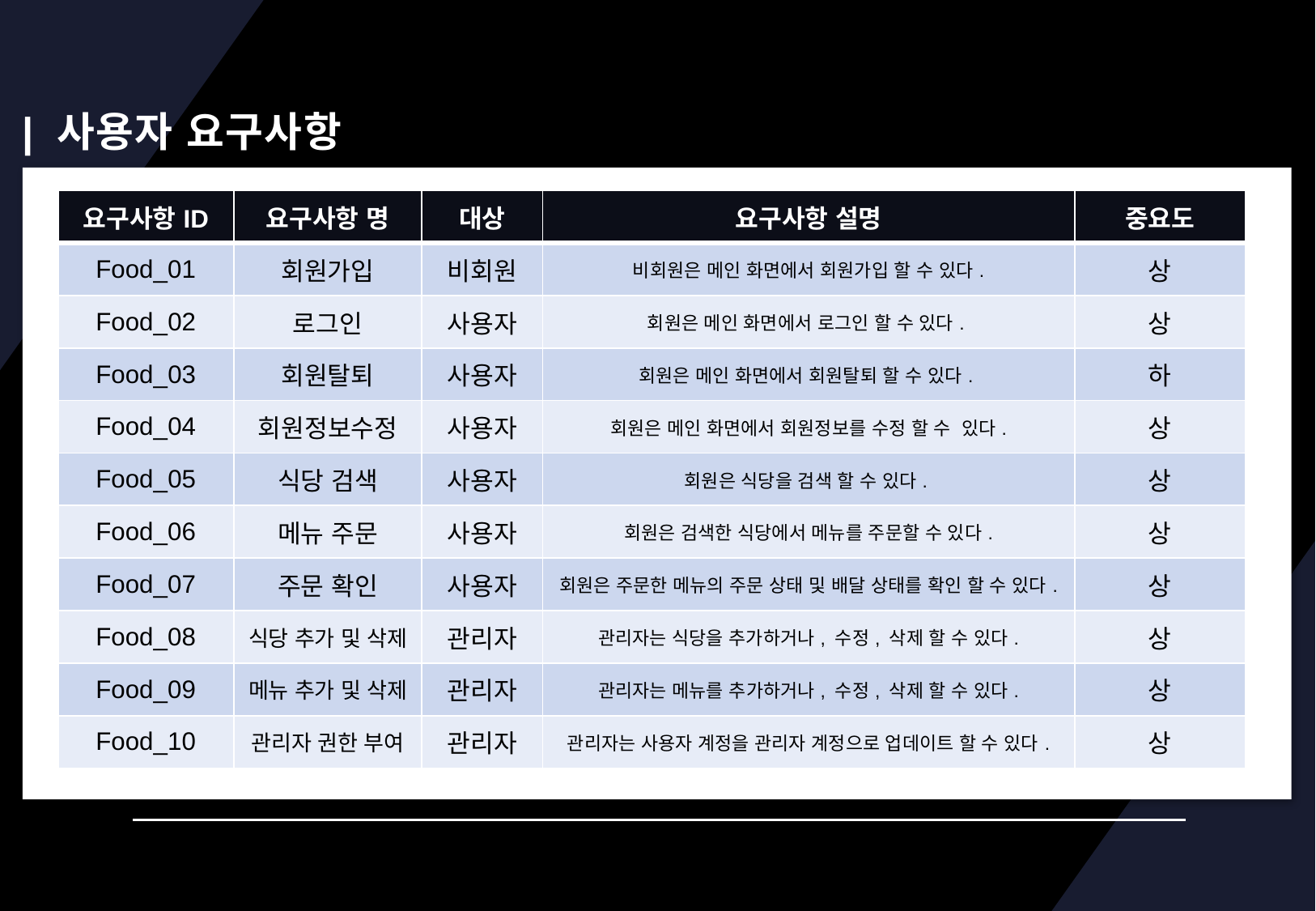

| 사용자 요구사항
즁-
| 요구사항ID | 요구사항 명 | 대상 | 요구사항 설명 | 중요도 |
| --- | --- | --- | --- | --- |
| Food\_01 | 회원가입 | 비회원 | 비회원은 메인 화면에서 회원가입 할 수 있다. | 상 |
| Food\_02 | 로그인 | 사용자 | 회원은 메인 화면에서 로그인 할 수 있다. | 상 |
| Food\_03 | 회원탈퇴 | 사용자 | 회원은 메인 화면에서 회원탈퇴 할 수 있다. | 하 |
| Food\_04 | 회원정보수정 | 사용자 | 회원은 메인 화면에서 회원정보를 수정 할 수 있다. | 상 |
| Food\_05 | 식당 검색 | 사용자 | 회원은 식당을 검색 할 수 있다. | 상 |
| Food\_06 | 메뉴 주문 | 사용자 | 회원은 검색한 식당에서 메뉴를 주문할 수 있다. | 상 |
| Food\_07 | 주문 확인 | 사용자 | 회원은 주문한 메뉴의 주문 상태 및 배달 상태를 확인 할 수 있다. | 상 |
| Food\_08 | 식당 추가 및 삭제 | 관리자 | 관리자는 식당을 추가하거나, 수정, 삭제 할 수 있다. | 상 |
| Food\_09 | 메뉴 추가 및 삭제 | 관리자 | 관리자는 메뉴를 추가하거나, 수정, 삭제 할 수 있다. | 상 |
| Food\_10 | 관리자 권한 부여 | 관리자 | 관리자는 사용자 계정을 관리자 계정으로 업데이트 할 수 있다. | 상 |